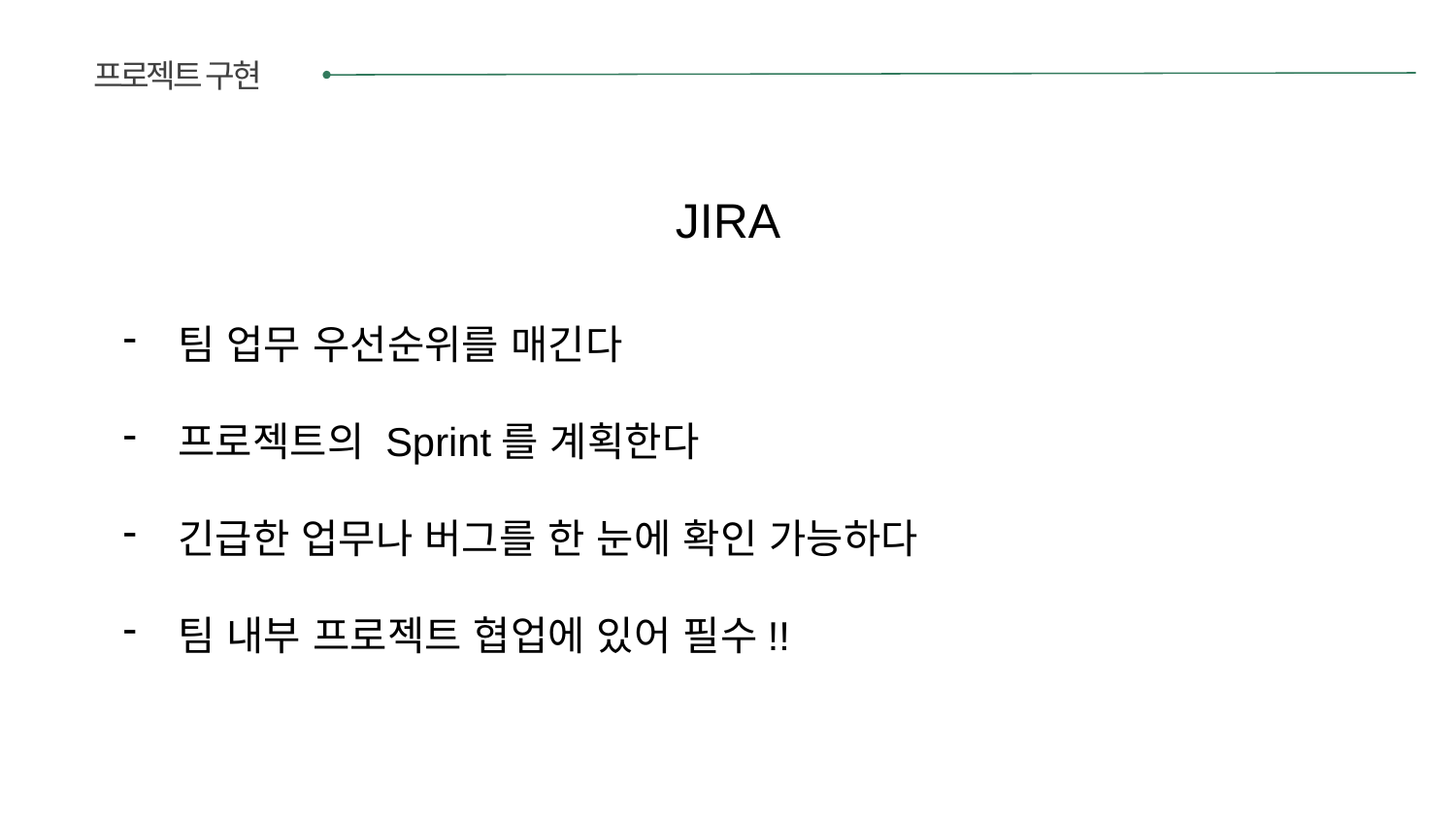

프로젝트 구현
JIRA
팀 업무 우선순위를 매긴다
프로젝트의 Sprint를 계획한다
긴급한 업무나 버그를 한 눈에 확인 가능하다
팀 내부 프로젝트 협업에 있어 필수!!